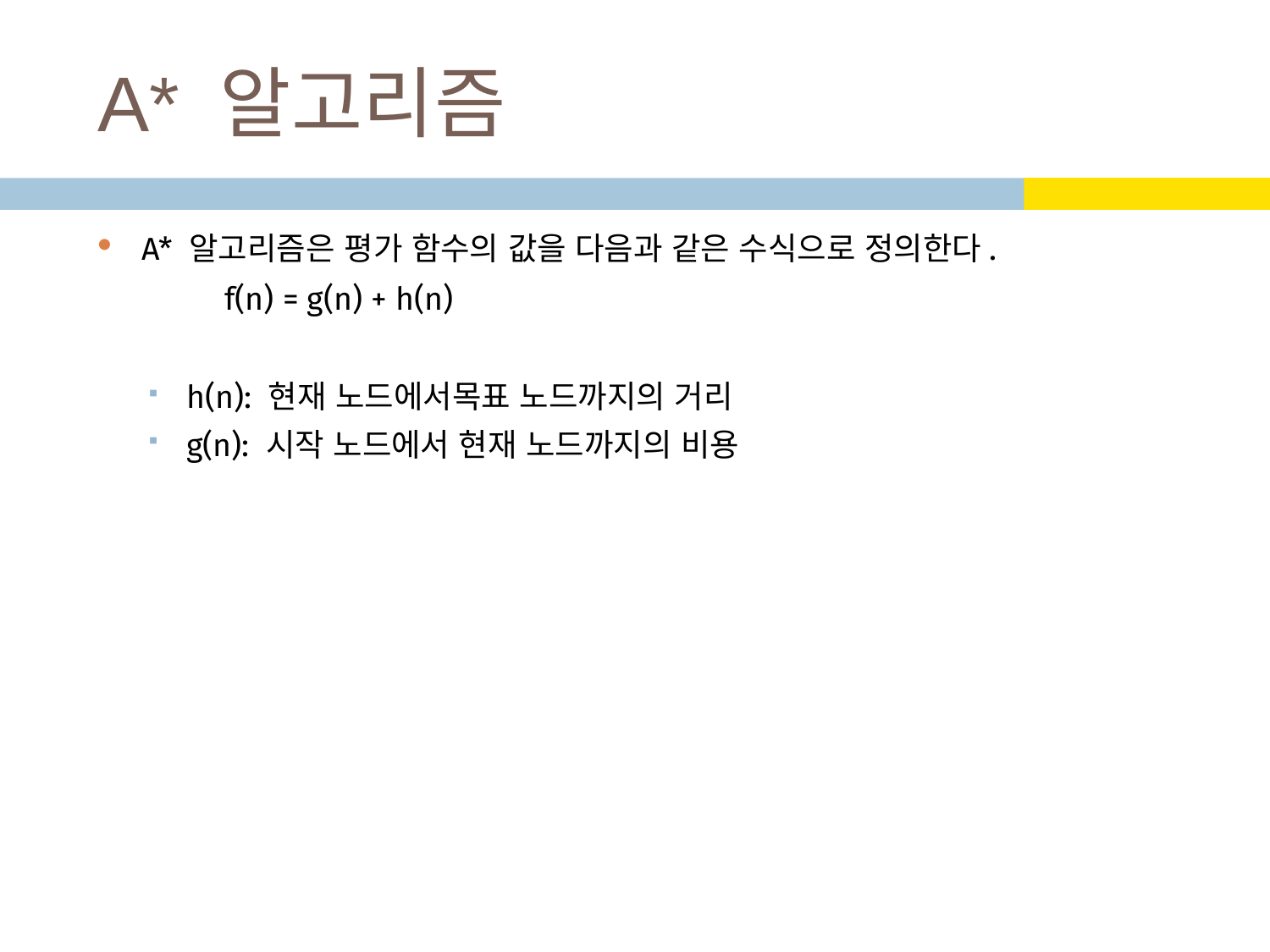

# A* 알고리즘
A* 알고리즘은 평가 함수의 값을 다음과 같은 수식으로 정의한다.
	f(n) = g(n) + h(n)

h(n): 현재 노드에서목표 노드까지의 거리
g(n): 시작 노드에서 현재 노드까지의 비용